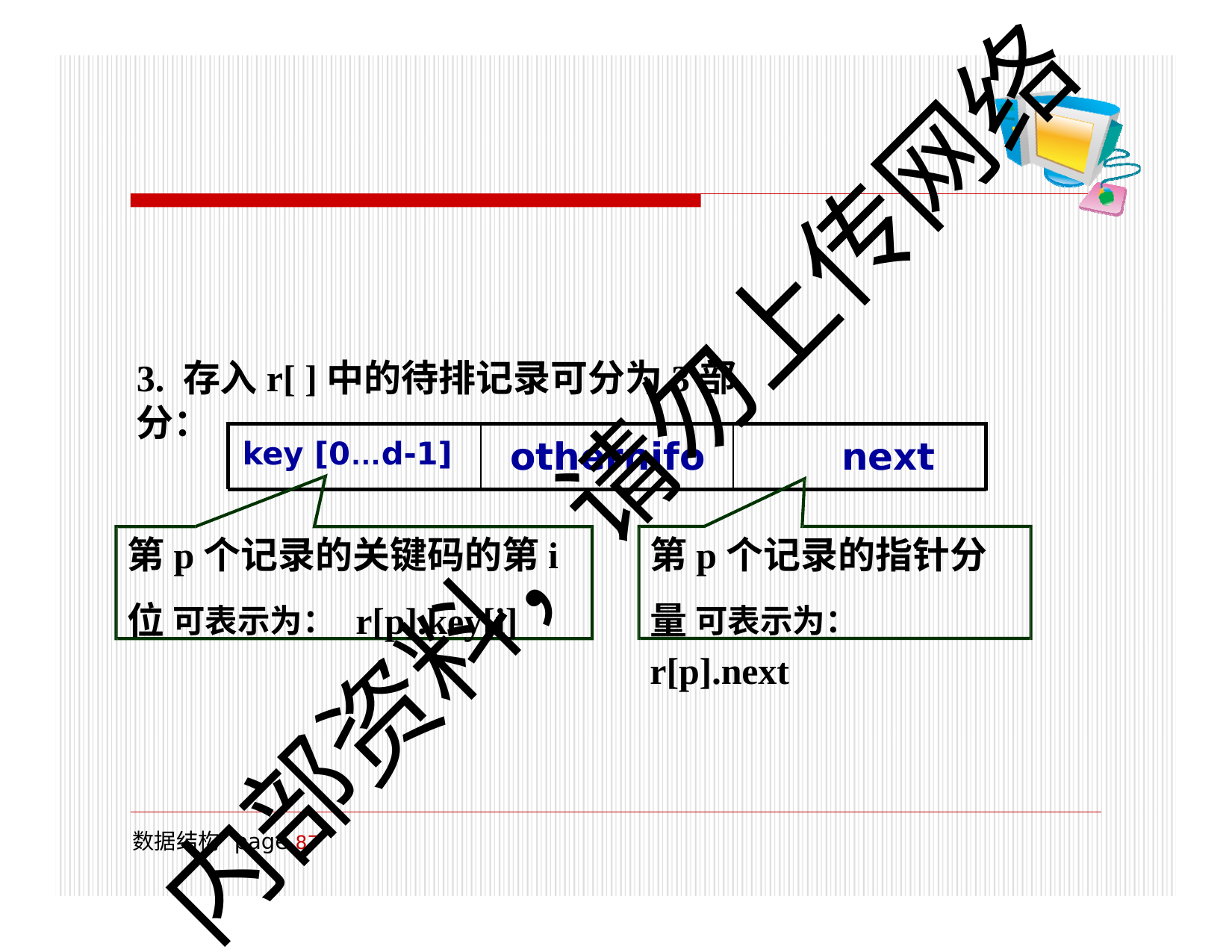

# 3. 存入r[ ]中的待排记录可分为3部分：

内部资料，请勿上传网络
othernifo	next
key [0…d-1]

第p个记录的关键码的第i位 可表示为： r[p].key[i]
第p个记录的指针分量 可表示为： r[p].next

数据结构 page 87